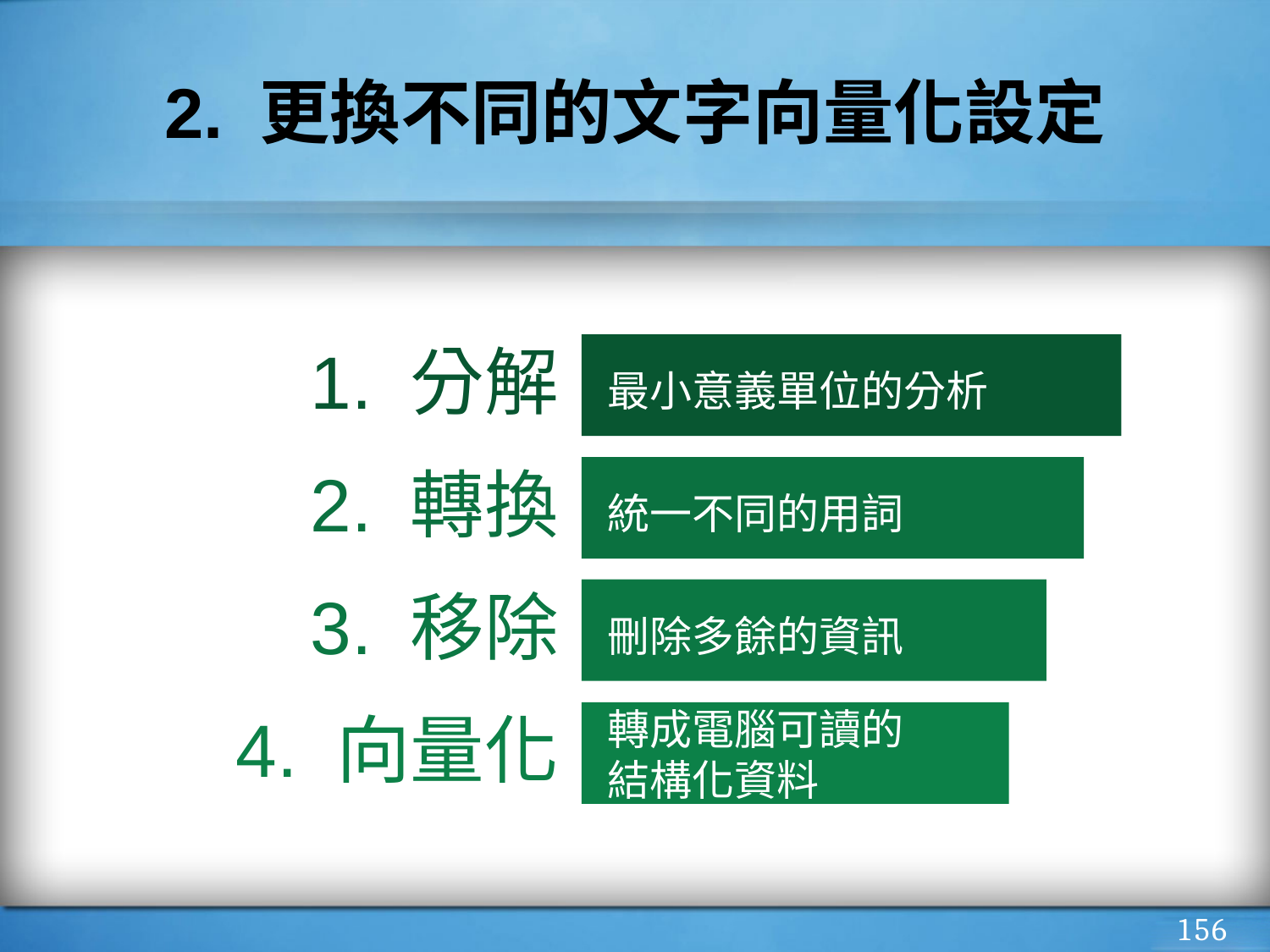

# 2. 更換不同的文字向量化設定

1. 分解
最小意義單位的分析

2. 轉換
統一不同的用詞

3. 移除
刪除多餘的資訊

4. 向量化
轉成電腦可讀的
結構化資料
156